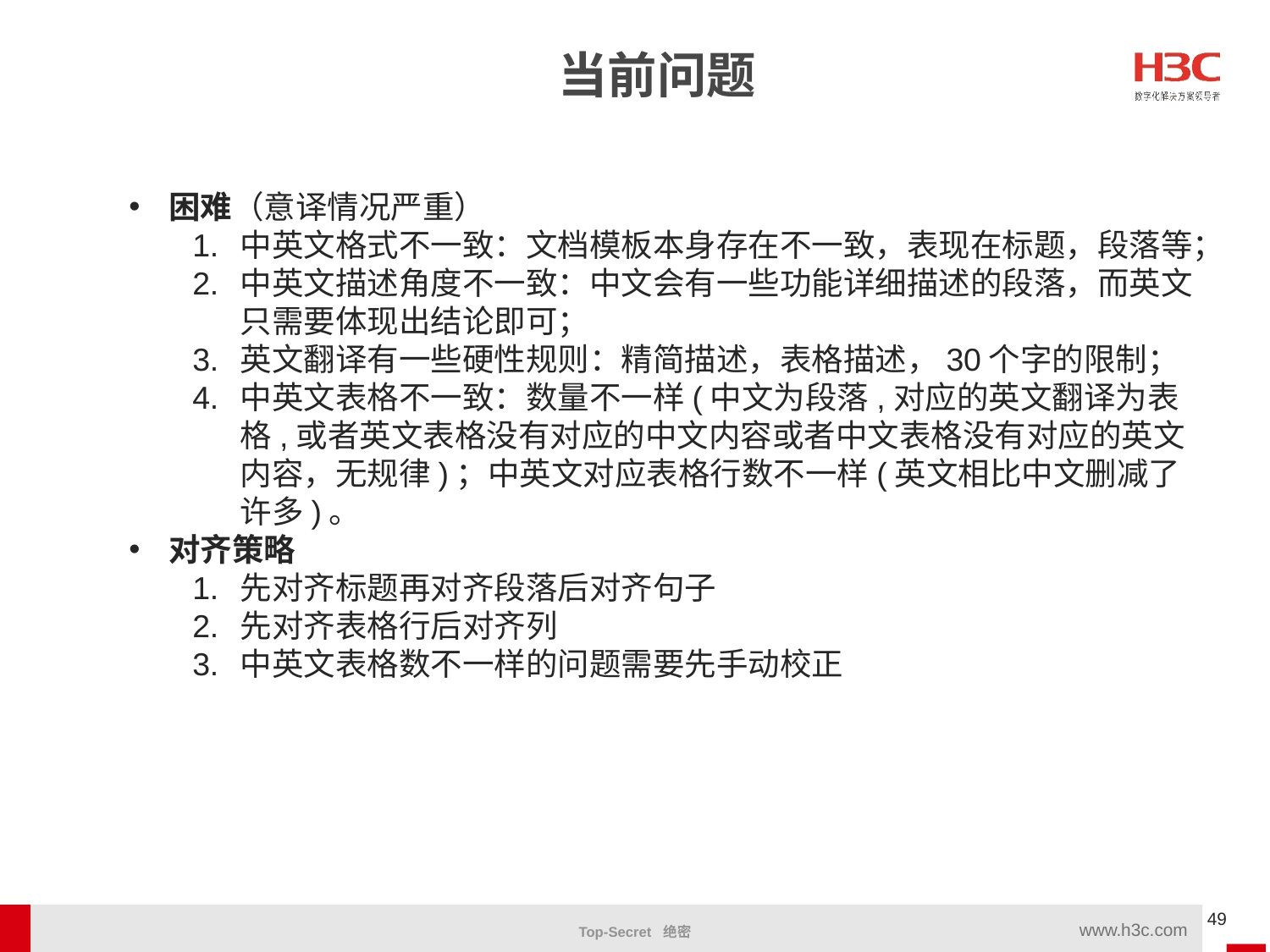

当前问题
困难（意译情况严重）
中英文格式不一致：文档模板本身存在不一致，表现在标题，段落等；
中英文描述角度不一致：中文会有一些功能详细描述的段落，而英文只需要体现出结论即可；
英文翻译有一些硬性规则：精简描述，表格描述，30个字的限制；
中英文表格不一致：数量不一样(中文为段落,对应的英文翻译为表格,或者英文表格没有对应的中文内容或者中文表格没有对应的英文内容，无规律)；中英文对应表格行数不一样(英文相比中文删减了许多)。
对齐策略
先对齐标题再对齐段落后对齐句子
先对齐表格行后对齐列
中英文表格数不一样的问题需要先手动校正